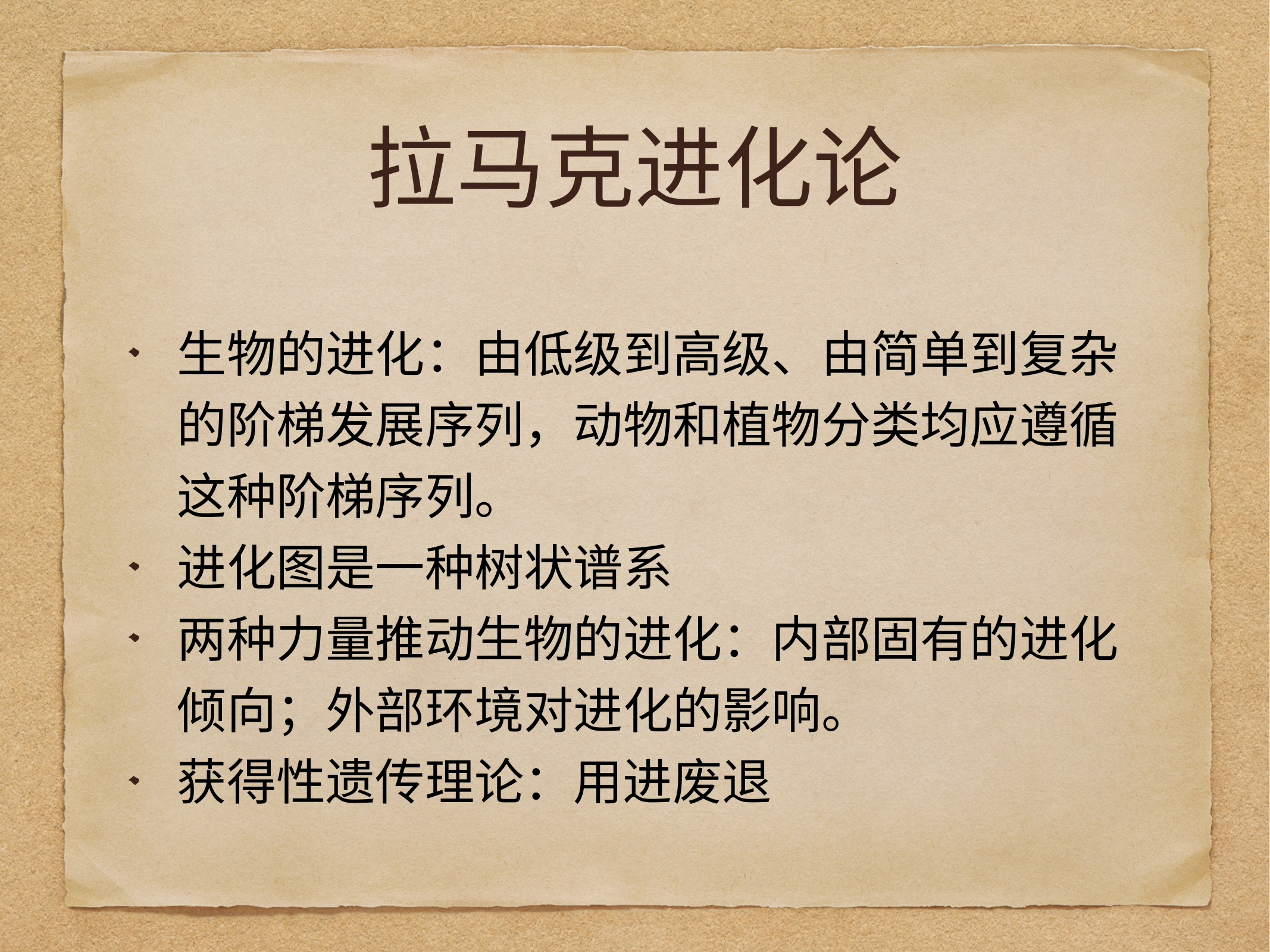

# 拉马克进化论
生物的进化：由低级到高级、由简单到复杂的阶梯发展序列，动物和植物分类均应遵循这种阶梯序列。
进化图是一种树状谱系
两种力量推动生物的进化：内部固有的进化倾向；外部环境对进化的影响。
获得性遗传理论：用进废退